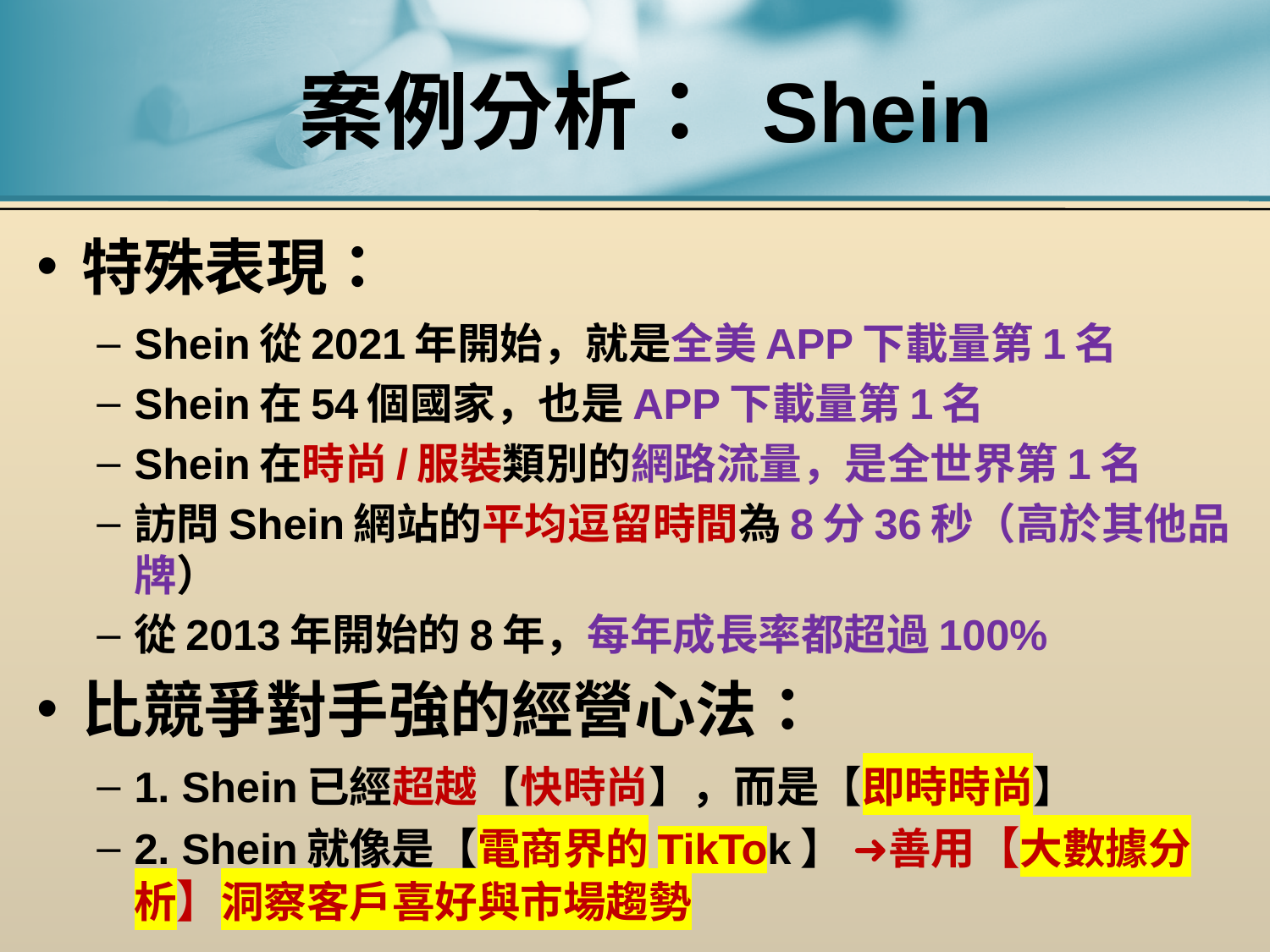

# 案例分析： Shein
特殊表現：
Shein從2021年開始，就是全美APP下載量第1名
Shein在54個國家，也是APP下載量第1名
Shein在時尚/服裝類別的網路流量，是全世界第1名
訪問Shein網站的平均逗留時間為8分36秒（高於其他品牌）
從2013年開始的8年，每年成長率都超過100%
比競爭對手強的經營心法：
1. Shein已經超越【快時尚】，而是【即時時尚】
2. Shein就像是【電商界的TikTok】 ➜善用【大數據分析】洞察客戶喜好與市場趨勢